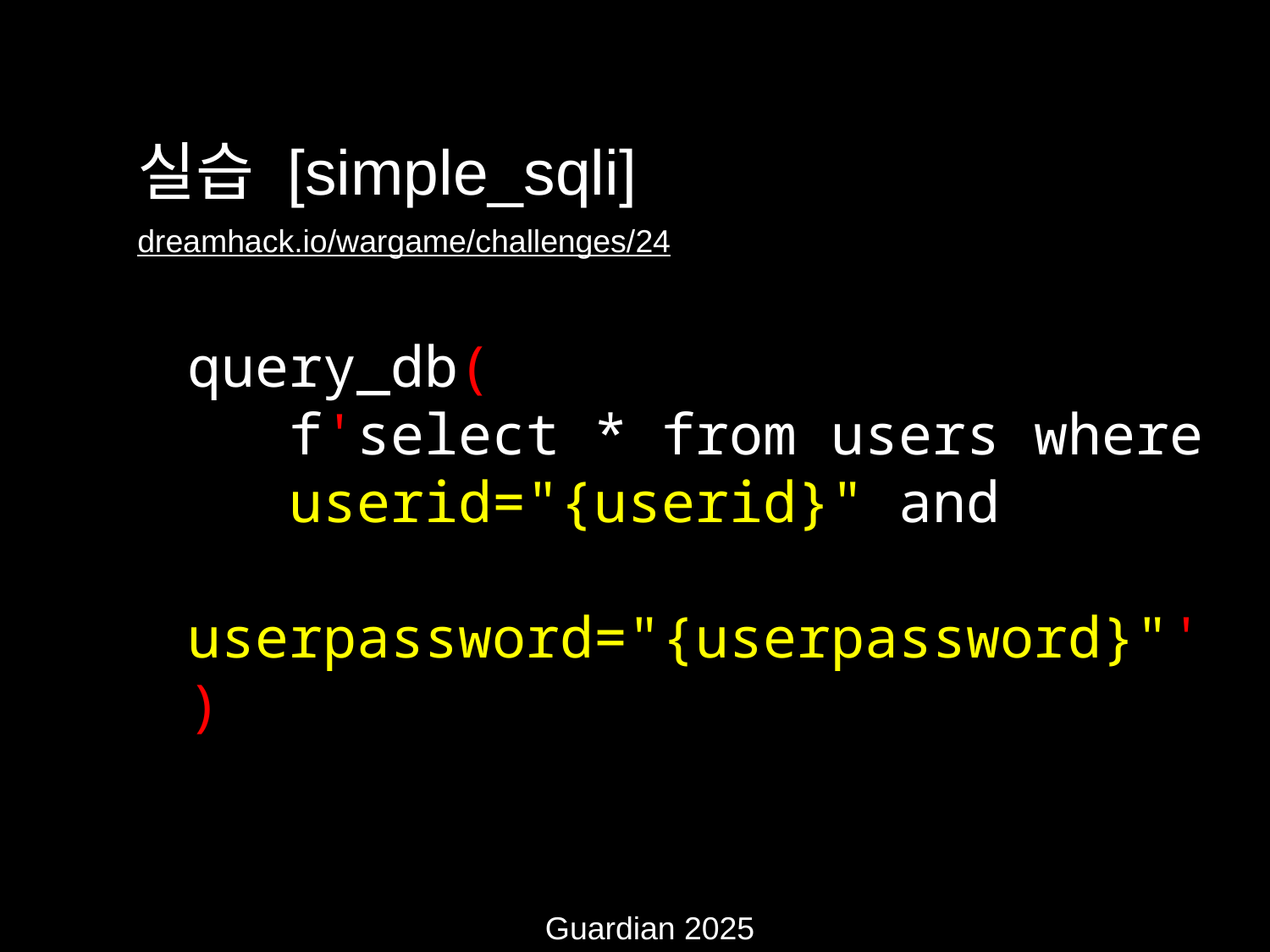

실습 [simple_sqli]
dreamhack.io/wargame/challenges/24
query_db(
   f'select * from users where
   userid="{userid}" and
   userpassword="{userpassword}"'
)